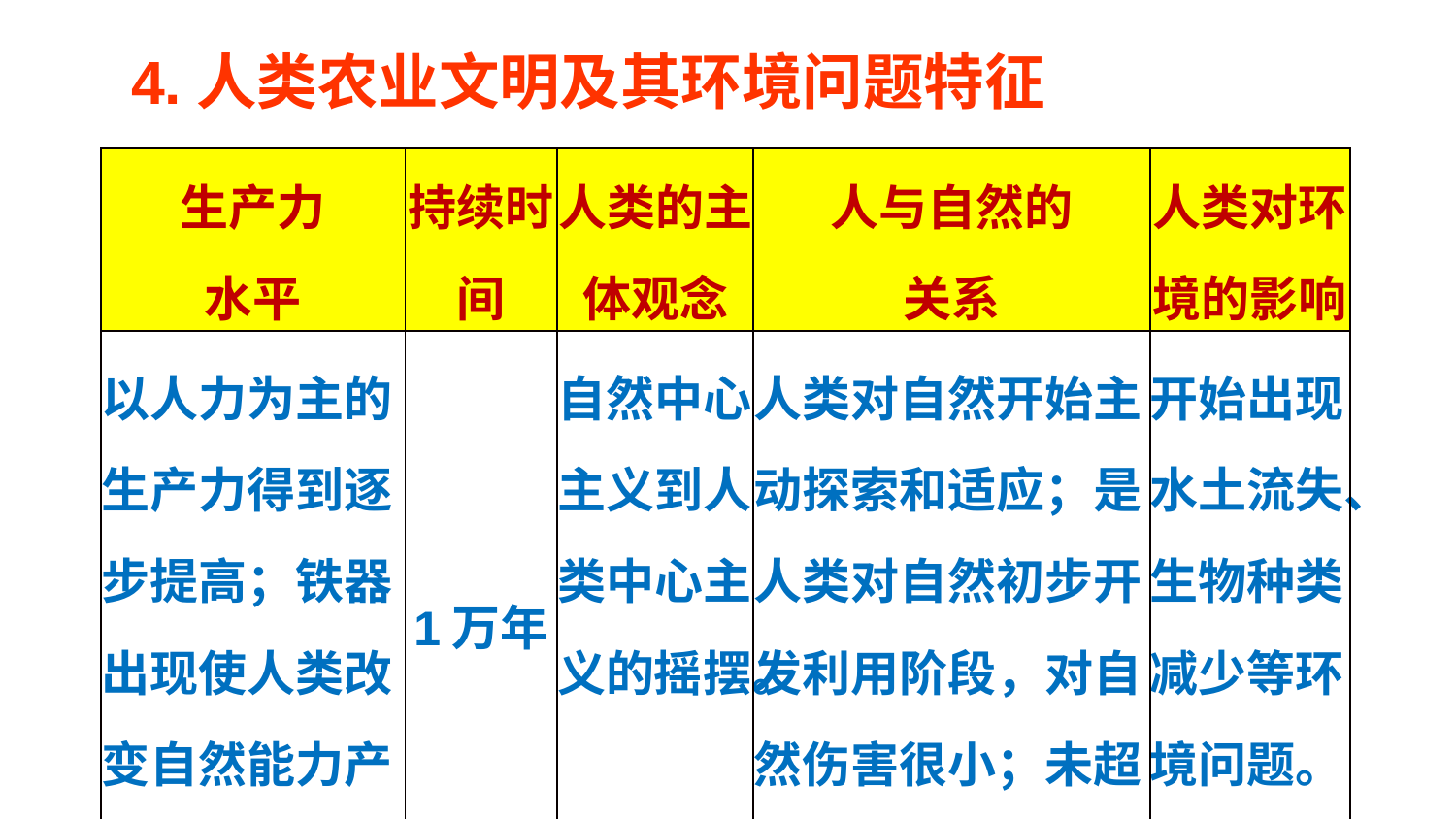

4.人类农业文明及其环境问题特征
| 生产力 水平 | 持续时间 | 人类的主体观念 | 人与自然的 关系 | 人类对环境的影响 |
| --- | --- | --- | --- | --- |
| 以人力为主的生产力得到逐步提高；铁器出现使人类改变自然能力产生了质的改变。 | 1万年 | 自然中心主义到人类中心主义的摇摆。 | 人类对自然开始主动探索和适应；是人类对自然初步开发利用阶段，对自然伤害很小；未超过生态环境承载力。 | 开始出现水土流失、生物种类减少等环境问题。 |